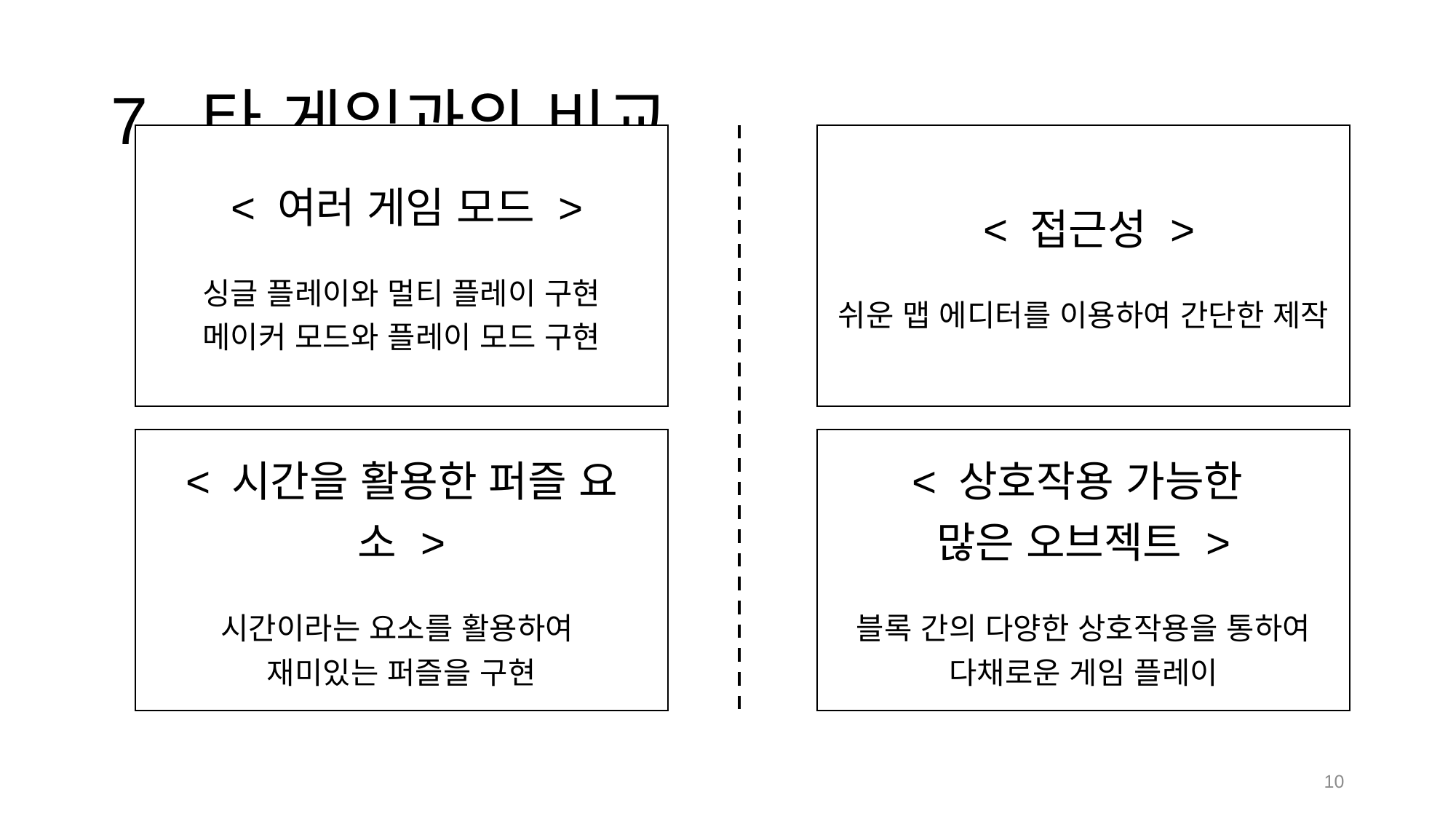

# 7. 타 게임과의 비교
| < 여러 게임 모드 > 싱글 플레이와 멀티 플레이 구현 메이커 모드와 플레이 모드 구현 |
| --- |
| < 접근성 > 쉬운 맵 에디터를 이용하여 간단한 제작 |
| --- |
| < 시간을 활용한 퍼즐 요소 > 시간이라는 요소를 활용하여 재미있는 퍼즐을 구현 |
| --- |
| < 상호작용 가능한 많은 오브젝트 > 블록 간의 다양한 상호작용을 통하여 다채로운 게임 플레이 |
| --- |
10